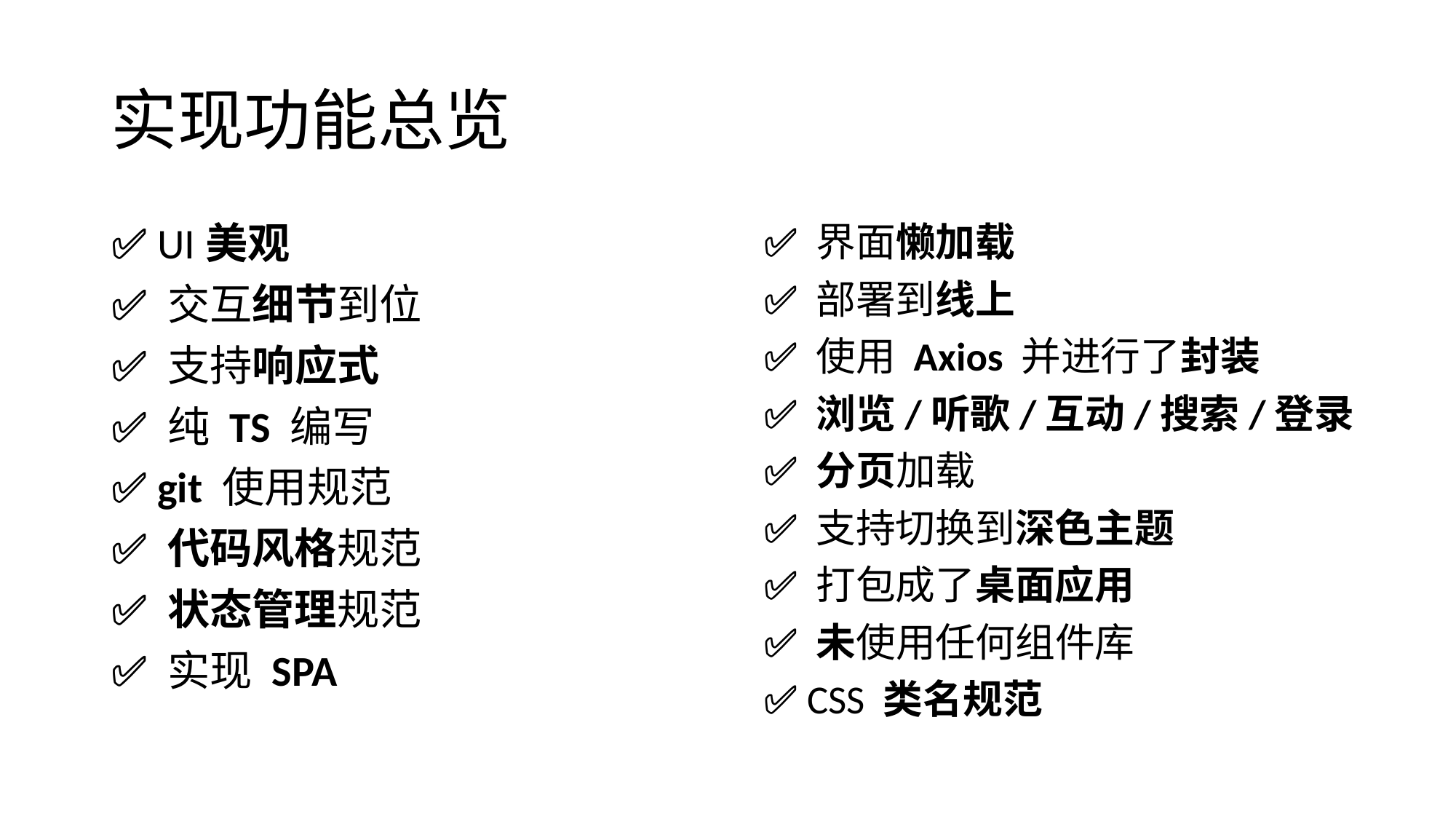

# 实现功能总览
✅ UI美观
✅ 交互细节到位
✅ 支持响应式
✅ 纯 TS 编写
✅ git 使用规范
✅ 代码风格规范
✅ 状态管理规范
✅ 实现 SPA

✅ 界面懒加载
✅ 部署到线上
✅ 使用 Axios 并进行了封装
✅ 浏览/听歌/互动/搜索/登录
✅ 分页加载
✅ 支持切换到深色主题
✅ 打包成了桌面应用
✅ 未使用任何组件库
✅ CSS 类名规范